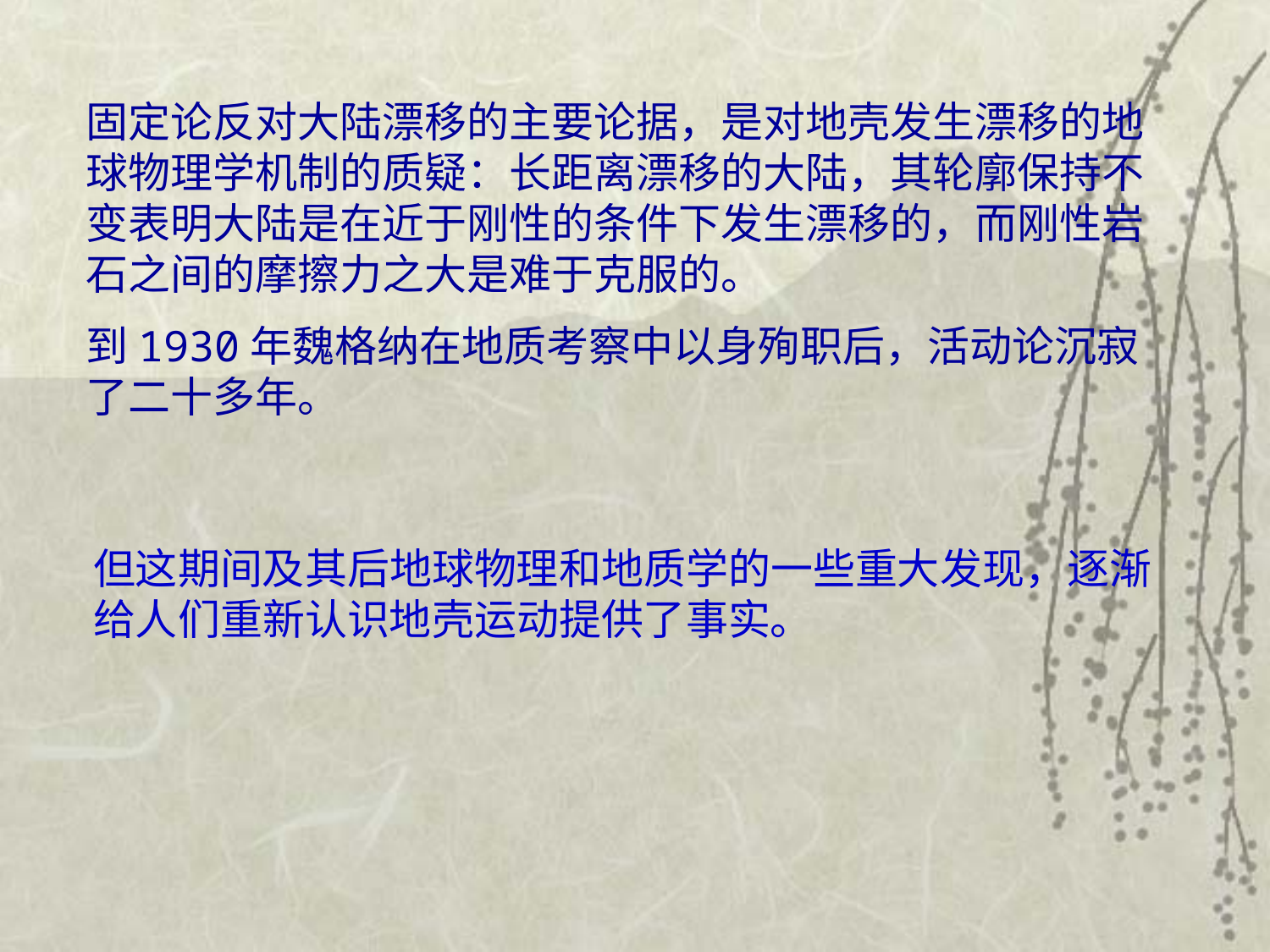

固定论反对大陆漂移的主要论据，是对地壳发生漂移的地球物理学机制的质疑：长距离漂移的大陆，其轮廓保持不变表明大陆是在近于刚性的条件下发生漂移的，而刚性岩石之间的摩擦力之大是难于克服的。
到1930年魏格纳在地质考察中以身殉职后，活动论沉寂了二十多年。
但这期间及其后地球物理和地质学的一些重大发现，逐渐给人们重新认识地壳运动提供了事实。